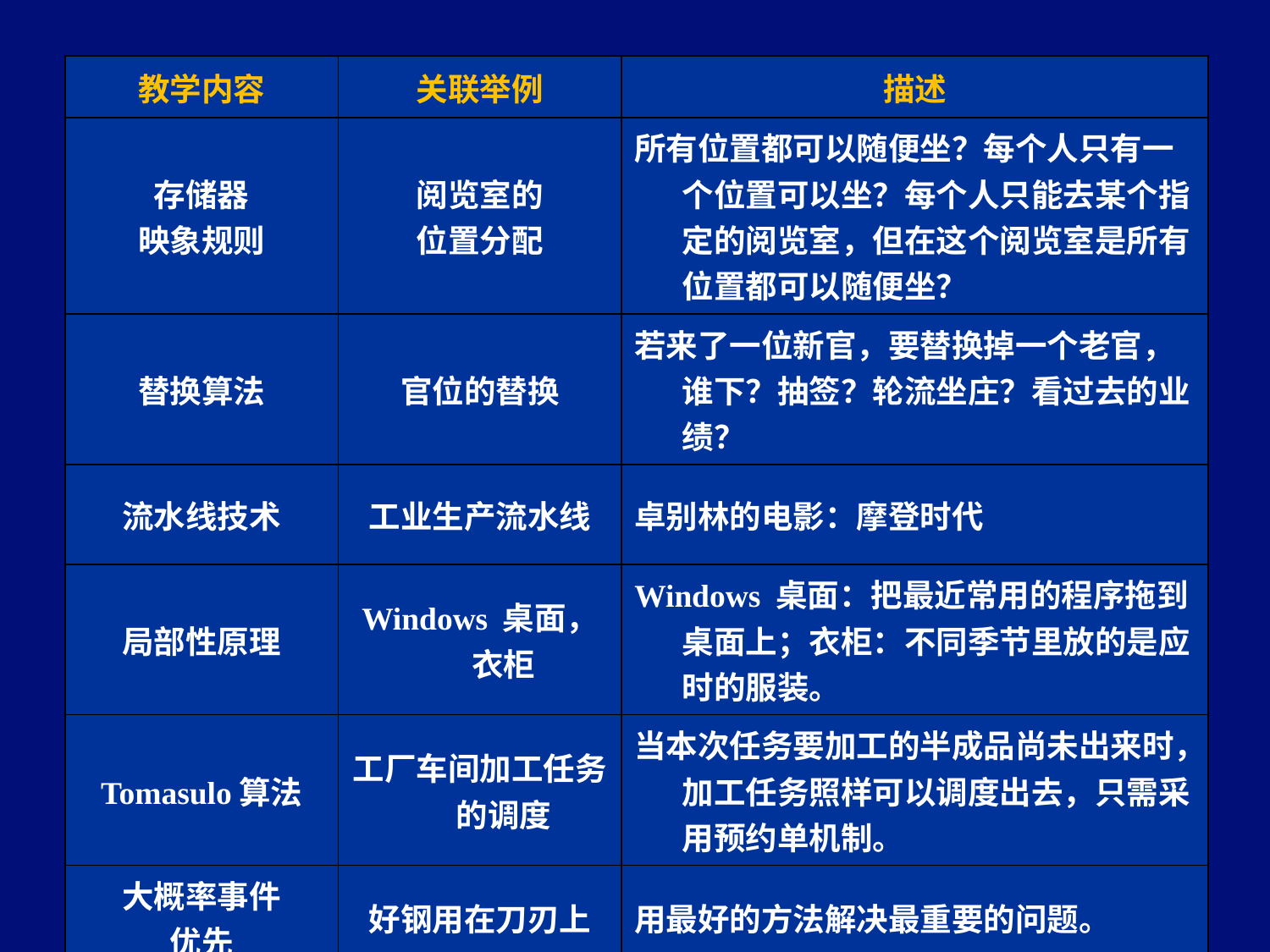

| 教学内容 | 关联举例 | 描述 |
| --- | --- | --- |
| 存储器 映象规则 | 阅览室的 位置分配 | 所有位置都可以随便坐？每个人只有一个位置可以坐？每个人只能去某个指定的阅览室，但在这个阅览室是所有位置都可以随便坐？ |
| 替换算法 | 官位的替换 | 若来了一位新官，要替换掉一个老官，谁下？抽签？轮流坐庄？看过去的业绩？ |
| 流水线技术 | 工业生产流水线 | 卓别林的电影：摩登时代 |
| 局部性原理 | Windows 桌面，衣柜 | Windows 桌面：把最近常用的程序拖到桌面上；衣柜：不同季节里放的是应时的服装。 |
| Tomasulo算法 | 工厂车间加工任务的调度 | 当本次任务要加工的半成品尚未出来时，加工任务照样可以调度出去，只需采用预约单机制。 |
| 大概率事件 优先 | 好钢用在刀刃上 | 用最好的方法解决最重要的问题。 |